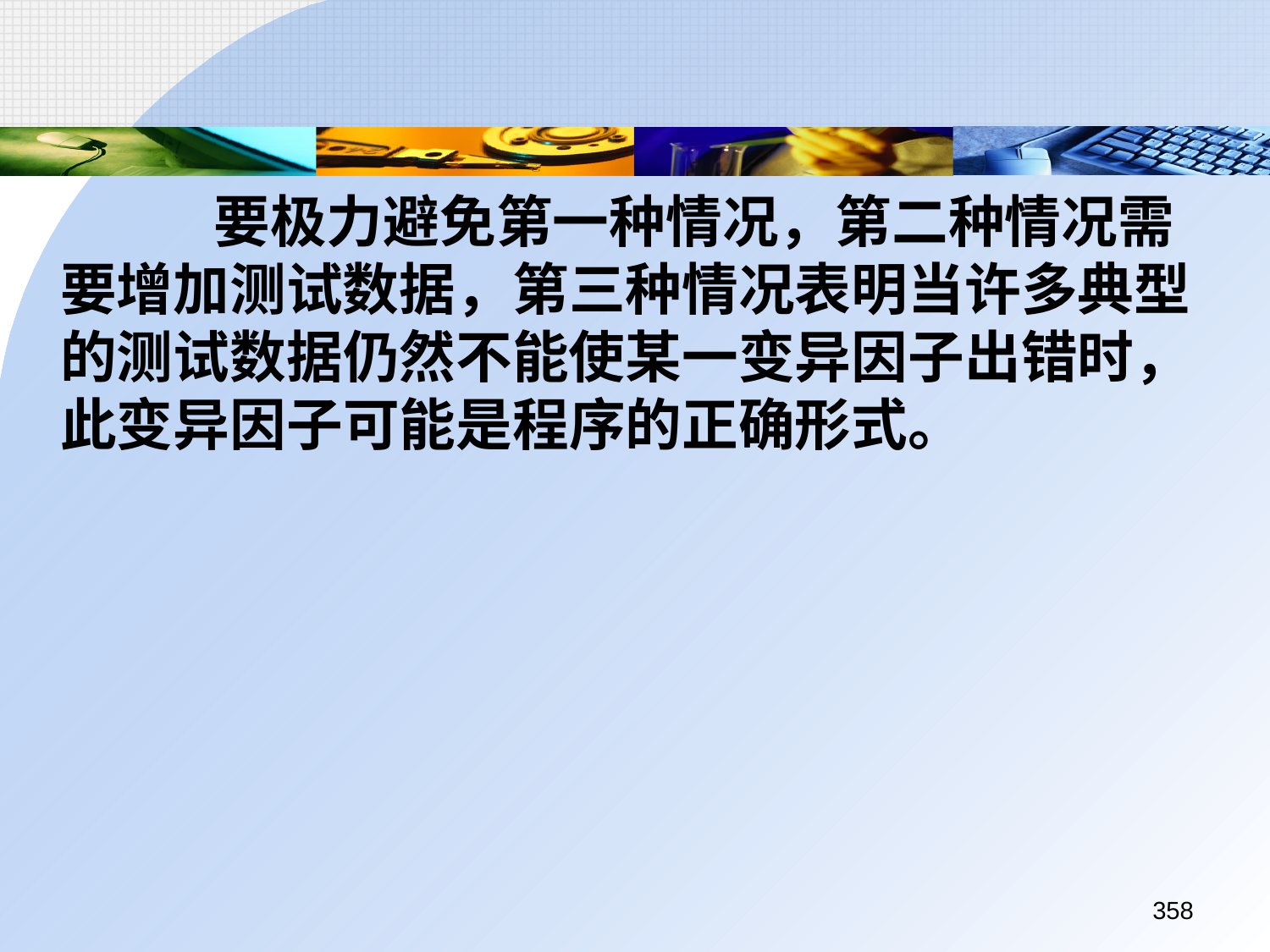

要极力避免第一种情况，第二种情况需要增加测试数据，第三种情况表明当许多典型的测试数据仍然不能使某一变异因子出错时，此变异因子可能是程序的正确形式。

358